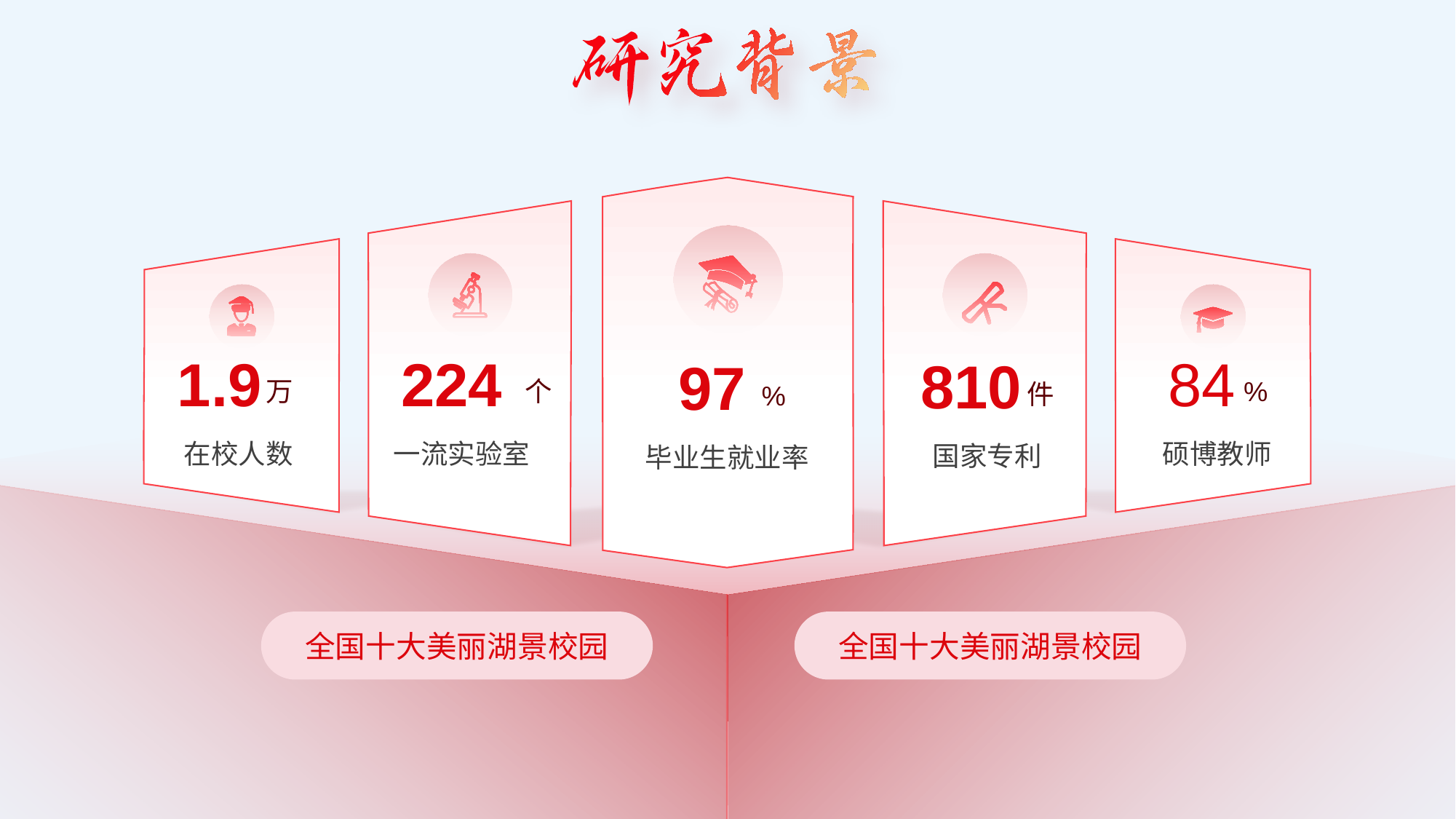

1.9
224
个
一流实验室
84
%
硕博教师
810
件
国家专利
97
%
毕业生就业率

万
在校人数

全国十大美丽湖景校园
全国十大美丽湖景校园